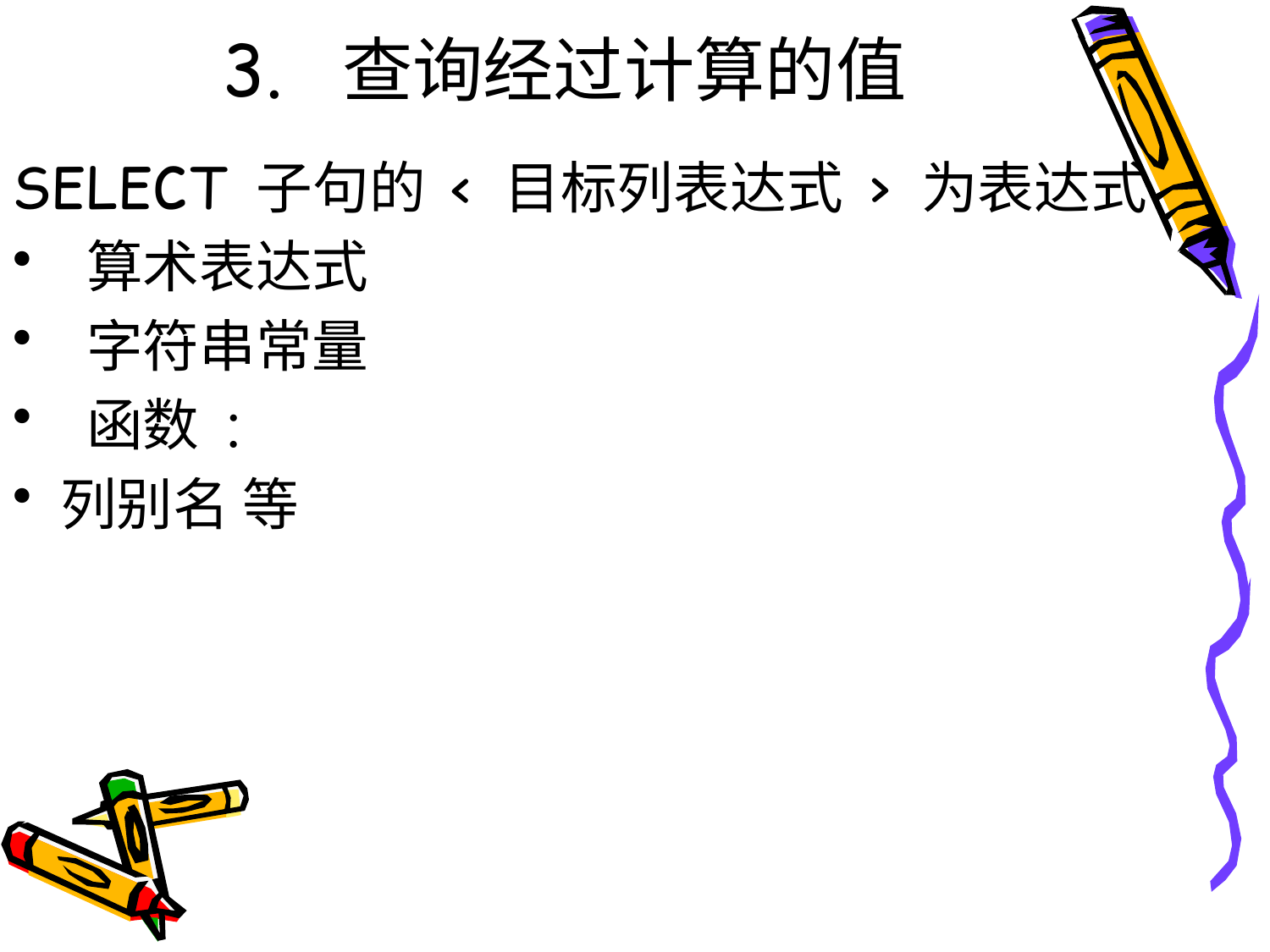

# 3.  查询经过计算的值
SELECT 子句的 < 目标列表达式 > 为表达式
 算术表达式
 字符串常量
 函数 :
列别名 等